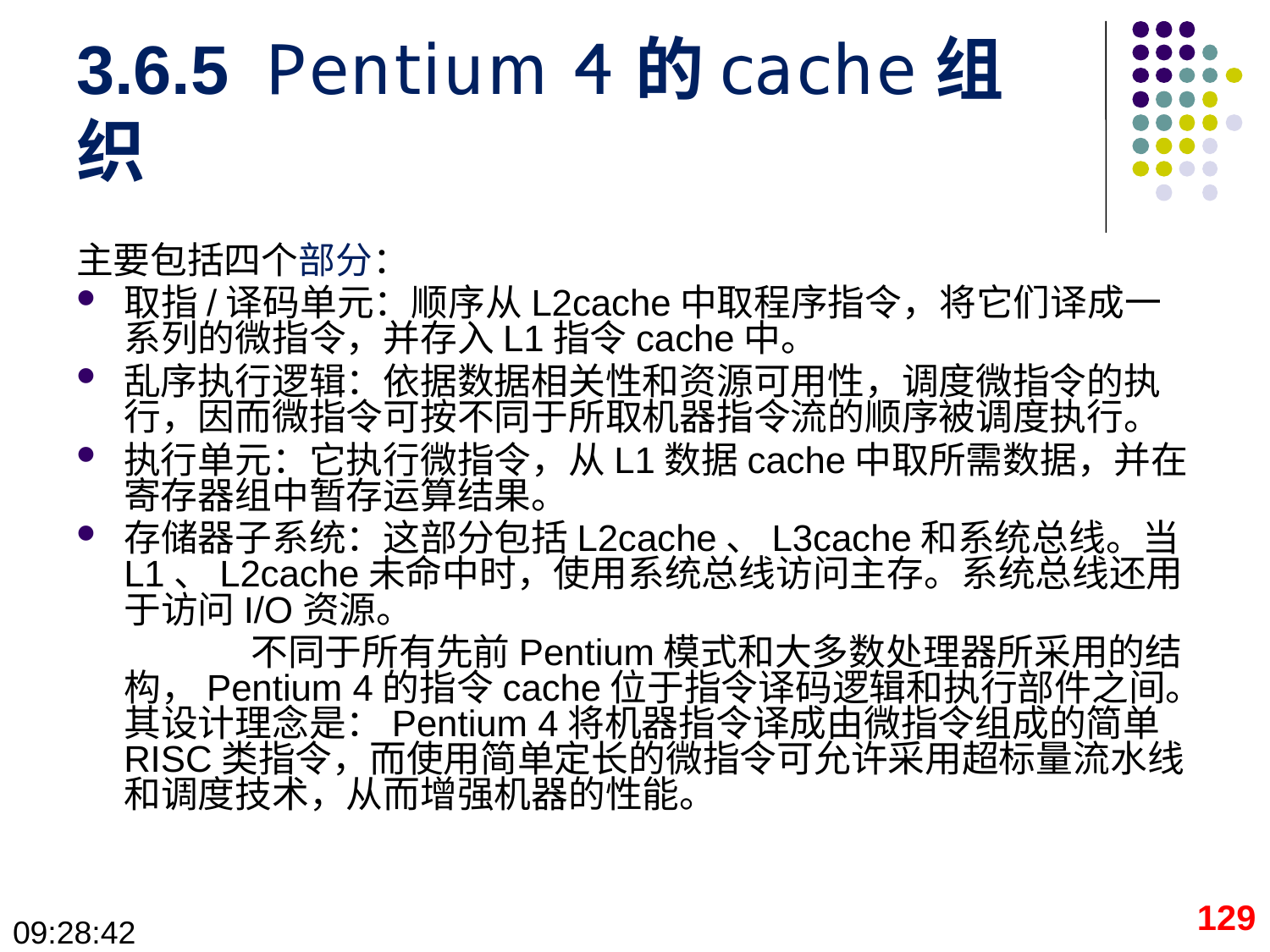

# 3.6.5  Pentium 4的cache组织
主要包括四个部分：
取指/译码单元：顺序从L2cache中取程序指令，将它们译成一系列的微指令，并存入L1指令cache中。
乱序执行逻辑：依据数据相关性和资源可用性，调度微指令的执行，因而微指令可按不同于所取机器指令流的顺序被调度执行。
执行单元：它执行微指令，从L1数据cache中取所需数据，并在寄存器组中暂存运算结果。
存储器子系统：这部分包括L2cache、L3cache和系统总线。当L1、L2cache未命中时，使用系统总线访问主存。系统总线还用于访问I/O资源。
		不同于所有先前Pentium模式和大多数处理器所采用的结构，Pentium 4的指令cache位于指令译码逻辑和执行部件之间。其设计理念是：Pentium 4将机器指令译成由微指令组成的简单RISC类指令，而使用简单定长的微指令可允许采用超标量流水线和调度技术，从而增强机器的性能。
129
09:28:42